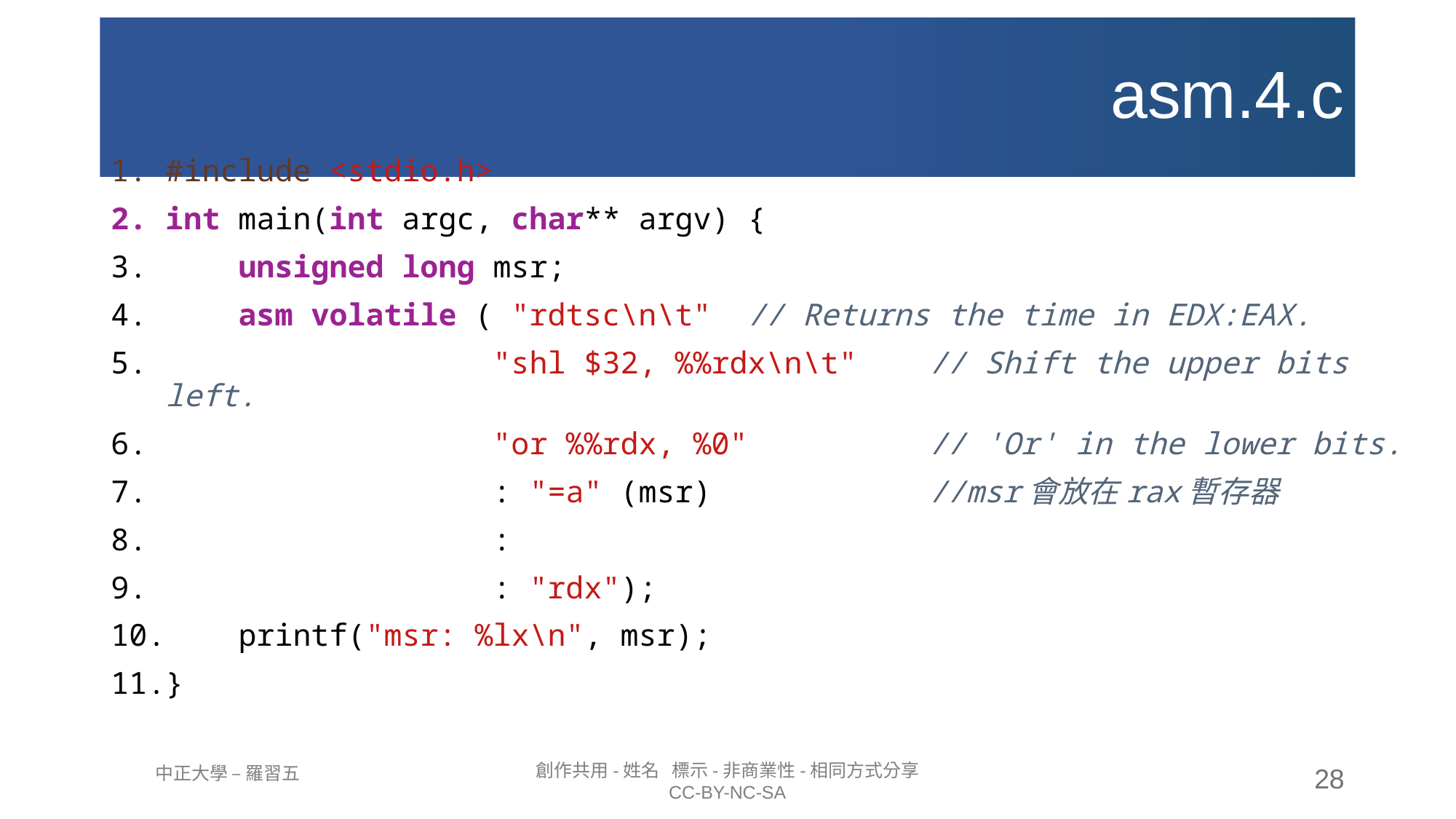

# asm.4.c
#include <stdio.h>
int main(int argc, char** argv) {
    unsigned long msr;
    asm volatile ( "rdtsc\n\t"  // Returns the time in EDX:EAX.
                  "shl $32, %%rdx\n\t"    // Shift the upper bits left.
                  "or %%rdx, %0"          // 'Or' in the lower bits.
                  : "=a" (msr)            //msr會放在rax暫存器
                  :
                  : "rdx");
    printf("msr: %lx\n", msr);
}